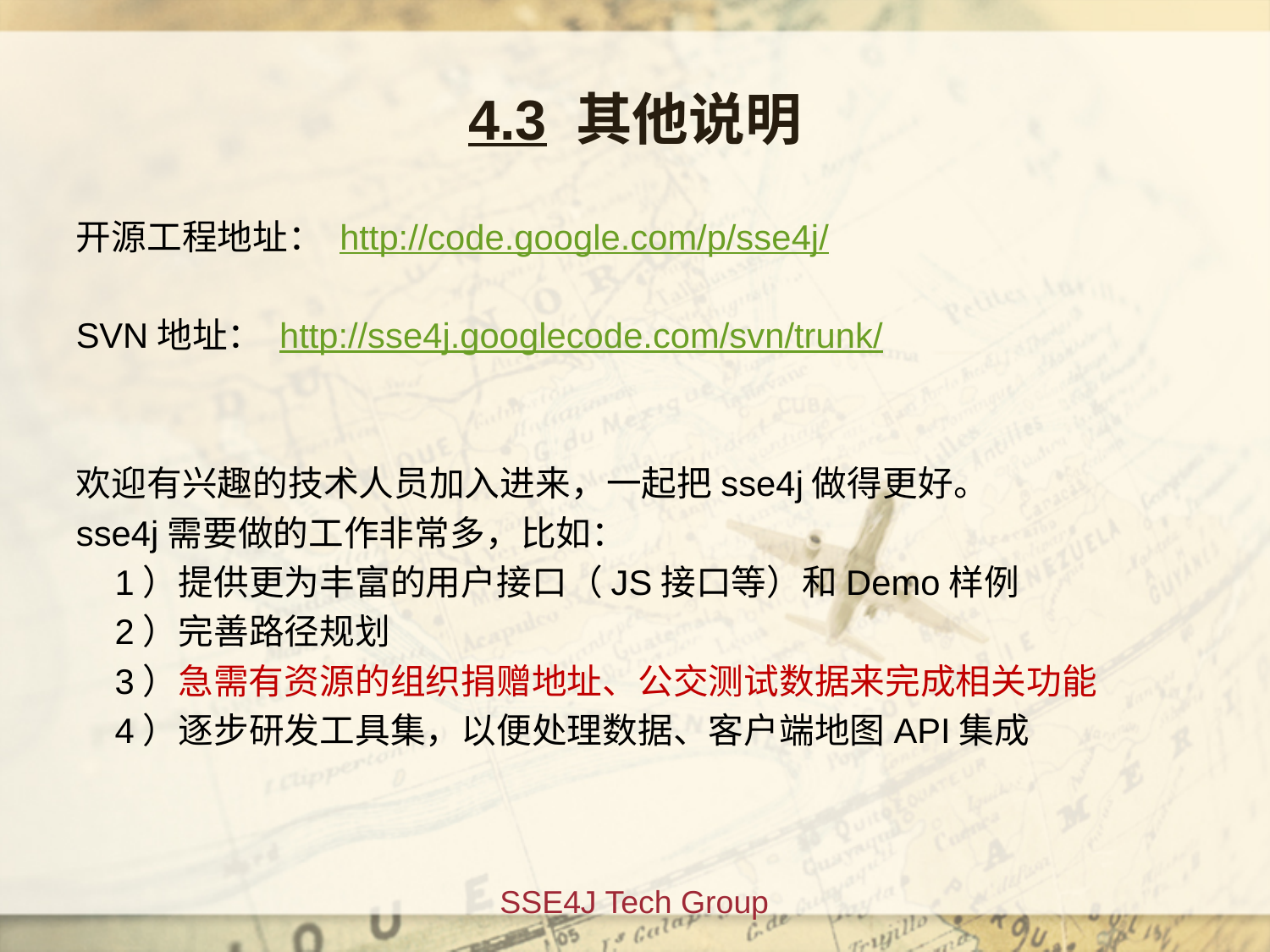

4.3 其他说明
开源工程地址： http://code.google.com/p/sse4j/

SVN地址： http://sse4j.googlecode.com/svn/trunk/

欢迎有兴趣的技术人员加入进来，一起把sse4j做得更好。
sse4j需要做的工作非常多，比如：
    1）提供更为丰富的用户接口（JS接口等）和Demo样例
    2）完善路径规划
    3）急需有资源的组织捐赠地址、公交测试数据来完成相关功能
    4）逐步研发工具集，以便处理数据、客户端地图API集成